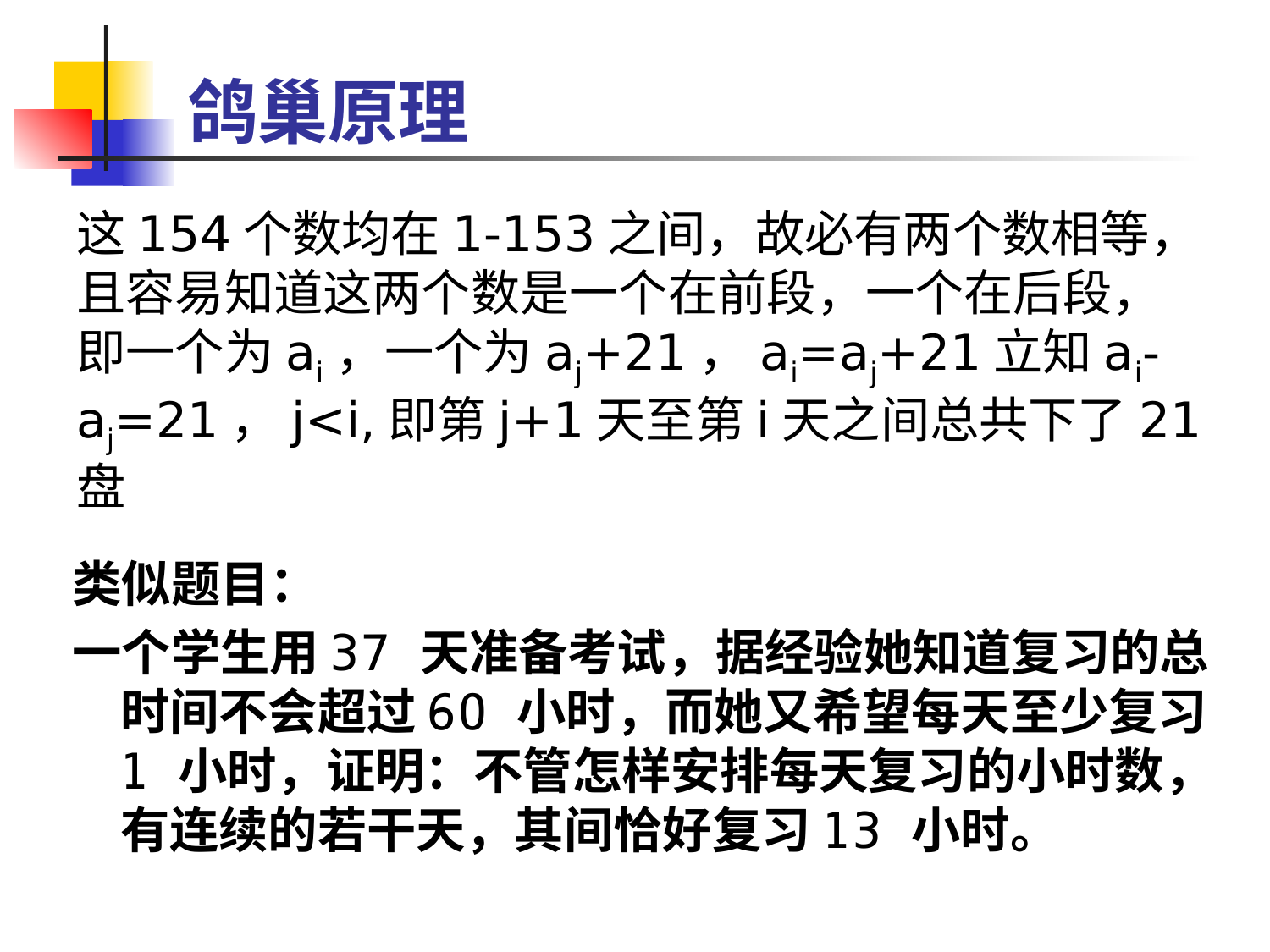

# 鸽巢原理
这154个数均在1-153之间，故必有两个数相等，且容易知道这两个数是一个在前段，一个在后段，
即一个为ai，一个为aj+21，ai=aj+21立知ai-aj=21，j<i,即第j+1天至第i天之间总共下了21盘
类似题目：
一个学生用37 天准备考试，据经验她知道复习的总时间不会超过60 小时，而她又希望每天至少复习1 小时，证明：不管怎样安排每天复习的小时数，有连续的若干天，其间恰好复习13 小时。